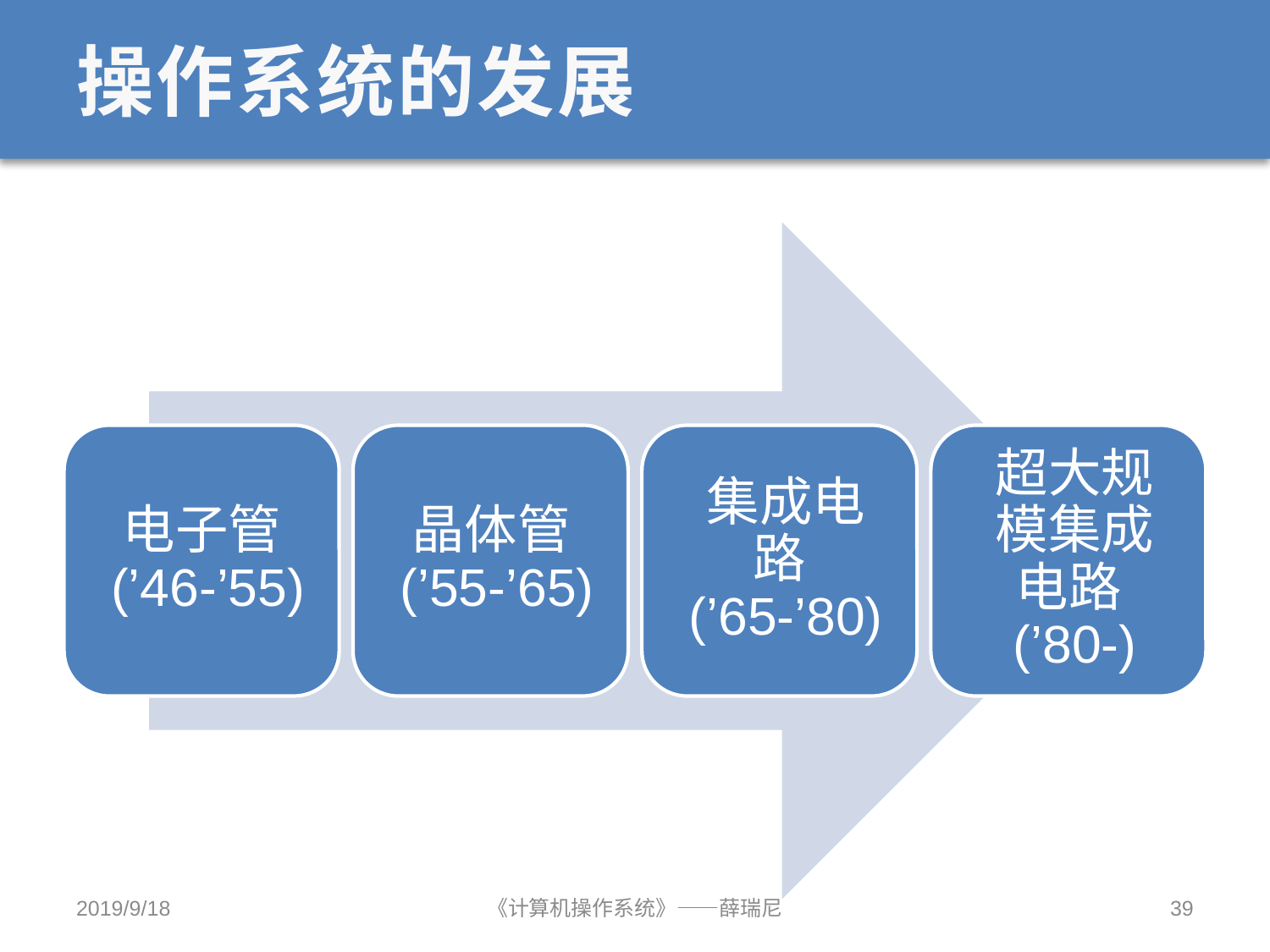

# 操作系统的发展
电子管(’46-’55)
晶体管(’55-’65)
集成电路(’65-’80)
超大规模集成电路(’80-)
2019/9/18
《计算机操作系统》——薛瑞尼
39